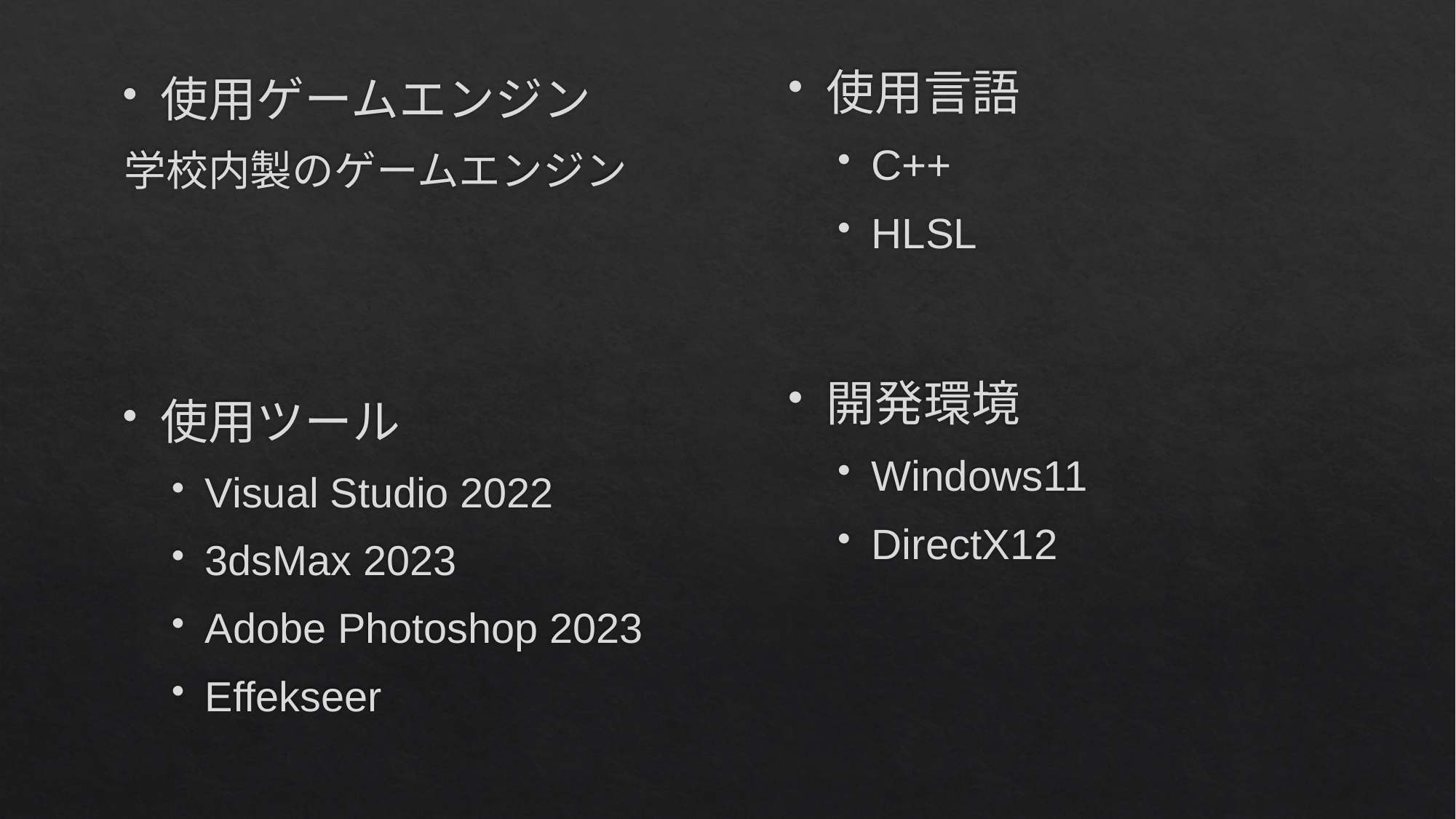

使用言語
C++
HLSL
使用ゲームエンジン
	学校内製のゲームエンジン

使用ツール
Visual Studio 2022
3dsMax 2023
Adobe Photoshop 2023
Effekseer

開発環境
Windows11
DirectX12